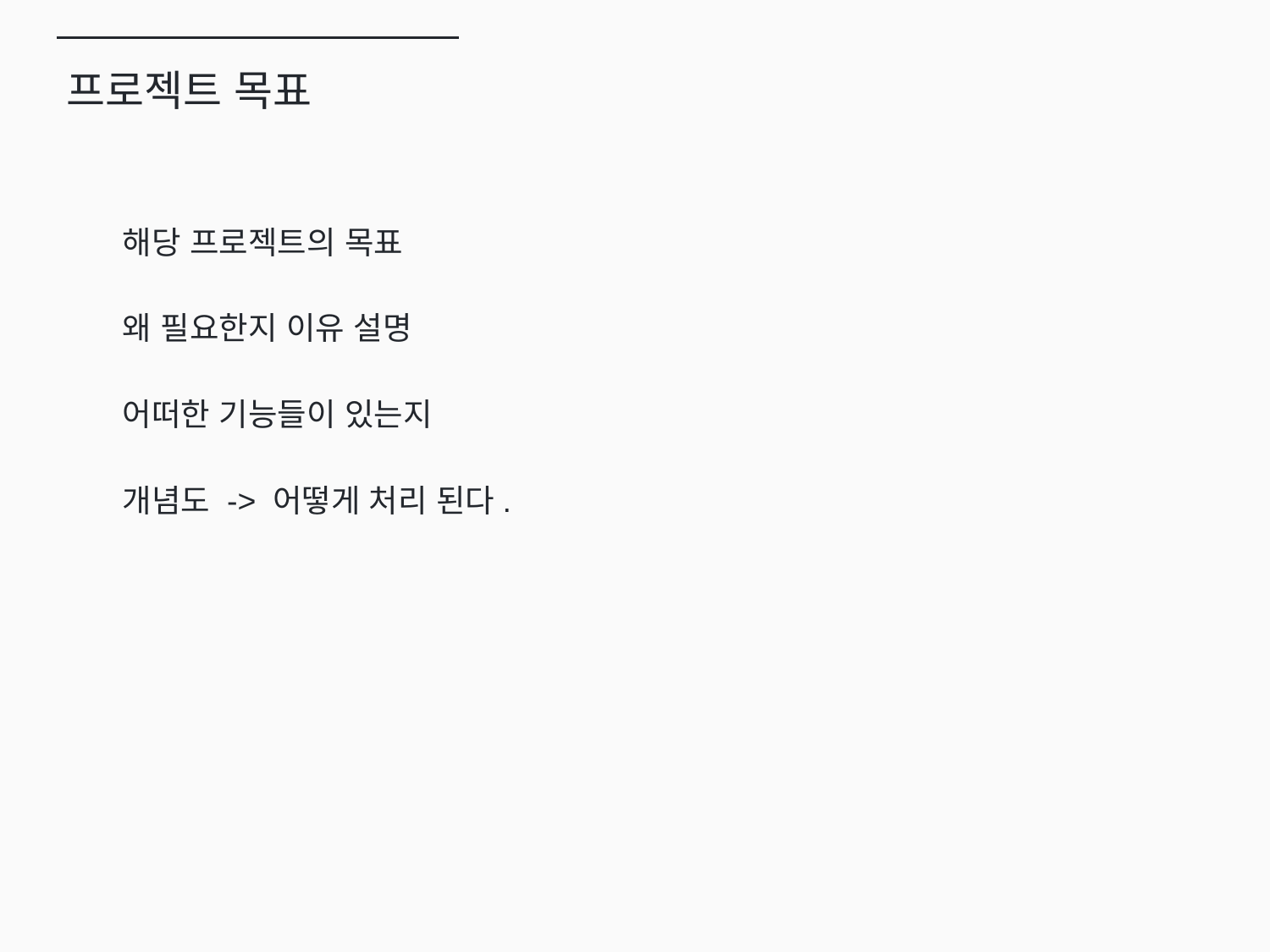

프로젝트 목표
해당 프로젝트의 목표

왜 필요한지 이유 설명

어떠한 기능들이 있는지

개념도 -> 어떻게 처리 된다.